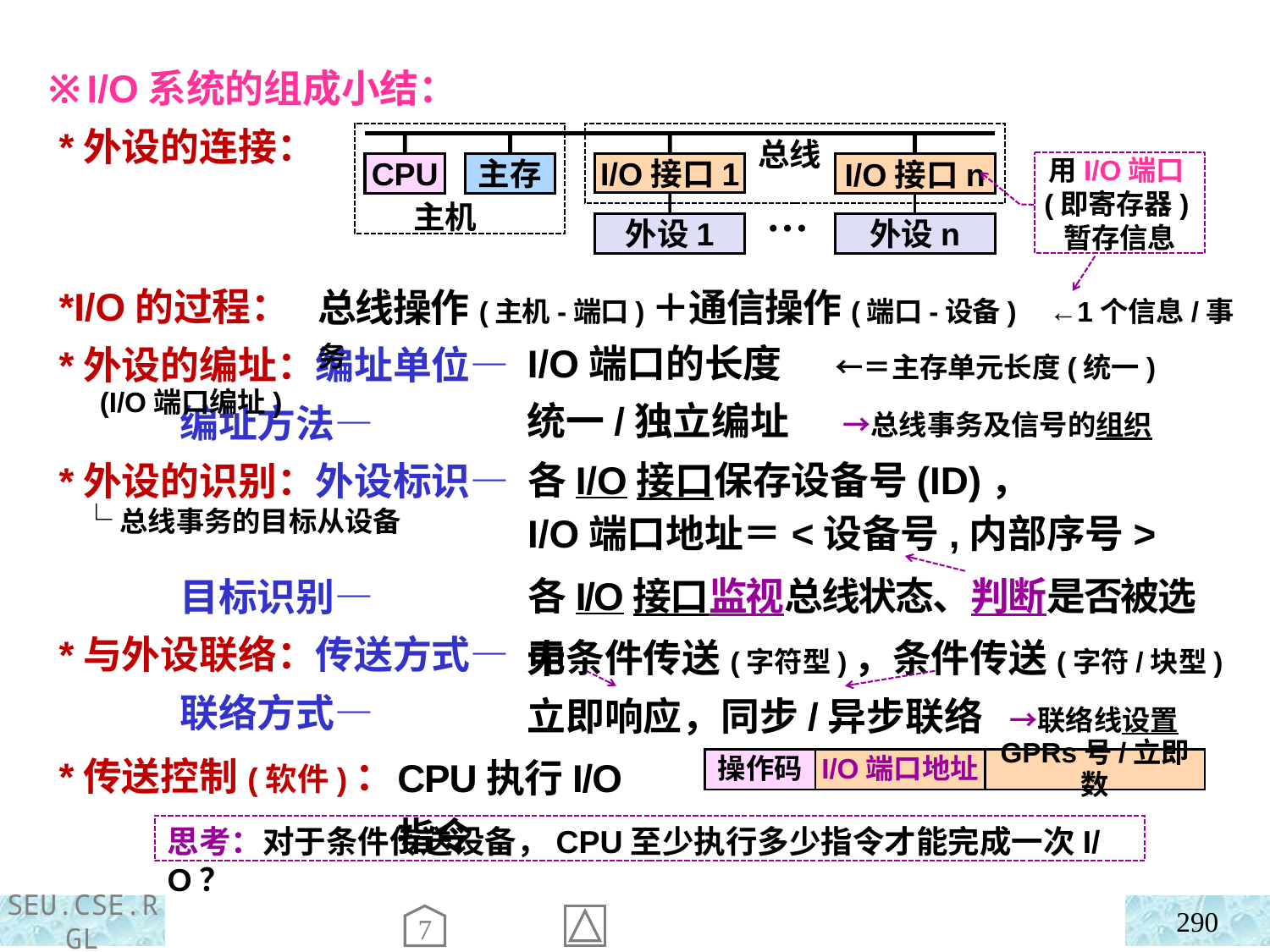

※I/O系统的组成小结：
  *外设的连接：

  *I/O的过程：
  *外设的编址：编址单位—
               编址方法—
  *外设的识别：外设标识—
      └总线事务的目标从设备
               目标识别—
  *与外设联络：传送方式—
               联络方式—
  *传送控制(软件)：

总线
CPU
主存
I/O接口1
I/O接口n
…
主机
外设1
外设n
用I/O端口(即寄存器)暂存信息
总线操作(主机-端口)＋通信操作(端口-设备)    ←1个信息/事务
I/O端口的长度      ←＝主存单元长度(统一)
统一/独立编址      →总线事务及信号的组织
(I/O端口编址)
各I/O接口保存设备号(ID)，
I/O端口地址＝<设备号,内部序号>
各I/O接口监视总线状态、判断是否被选中
无条件传送(字符型)，条件传送(字符/块型)
立即响应，同步/异步联络   →联络线设置
CPU执行I/O指令
操作码
I/O端口地址
GPRs号/立即数
思考：对于条件传送设备，CPU至少执行多少指令才能完成一次I/O？
290
7